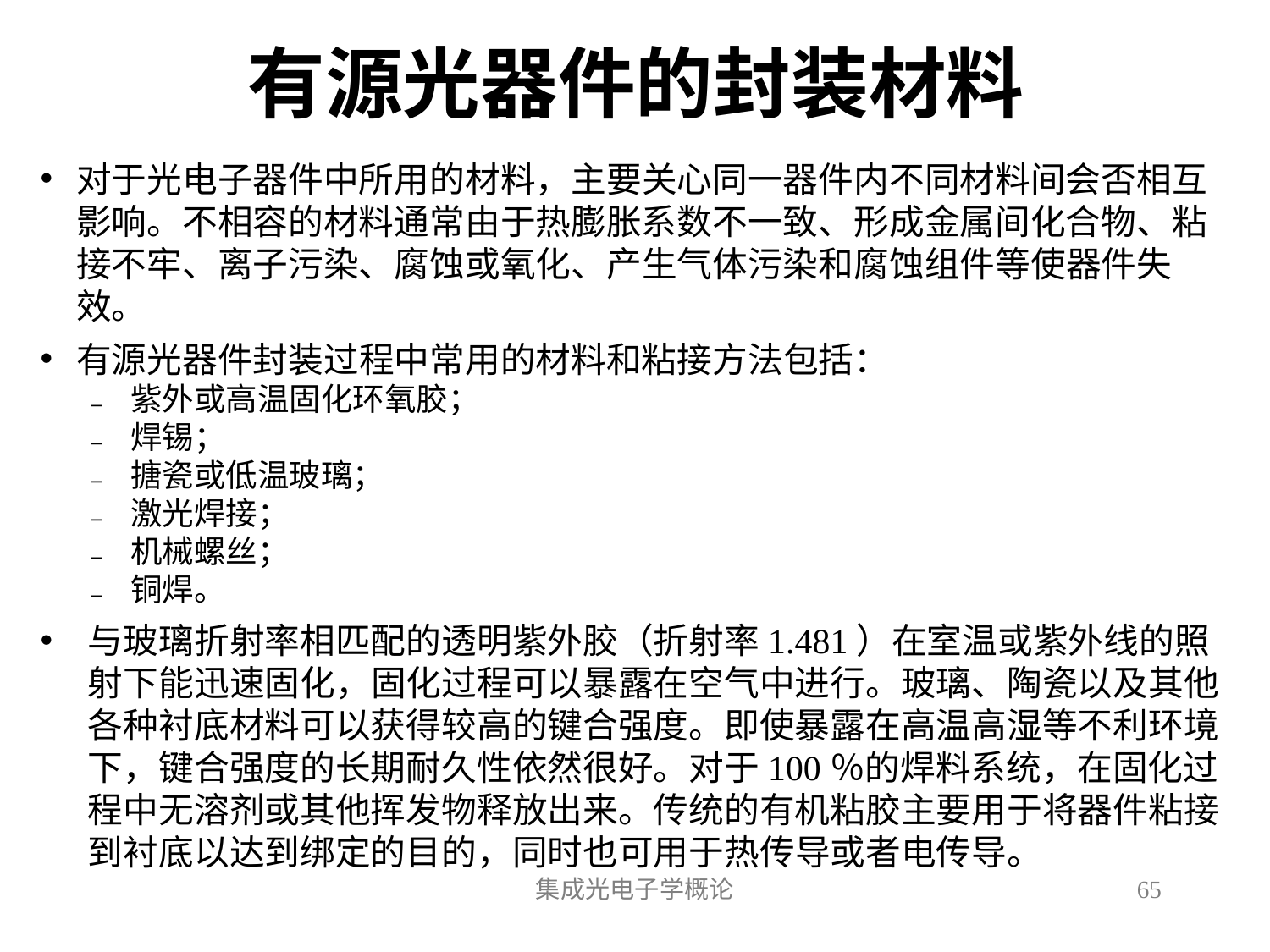

# 有源光器件的封装材料
对于光电子器件中所用的材料，主要关心同一器件内不同材料间会否相互影响。不相容的材料通常由于热膨胀系数不一致、形成金属间化合物、粘接不牢、离子污染、腐蚀或氧化、产生气体污染和腐蚀组件等使器件失效。
有源光器件封装过程中常用的材料和粘接方法包括：
紫外或高温固化环氧胶；
焊锡；
搪瓷或低温玻璃；
激光焊接；
机械螺丝；
铜焊。
与玻璃折射率相匹配的透明紫外胶（折射率1.481）在室温或紫外线的照射下能迅速固化，固化过程可以暴露在空气中进行。玻璃、陶瓷以及其他各种衬底材料可以获得较高的键合强度。即使暴露在高温高湿等不利环境下，键合强度的长期耐久性依然很好。对于100％的焊料系统，在固化过程中无溶剂或其他挥发物释放出来。传统的有机粘胶主要用于将器件粘接到衬底以达到绑定的目的，同时也可用于热传导或者电传导。

集成光电子学概论
65